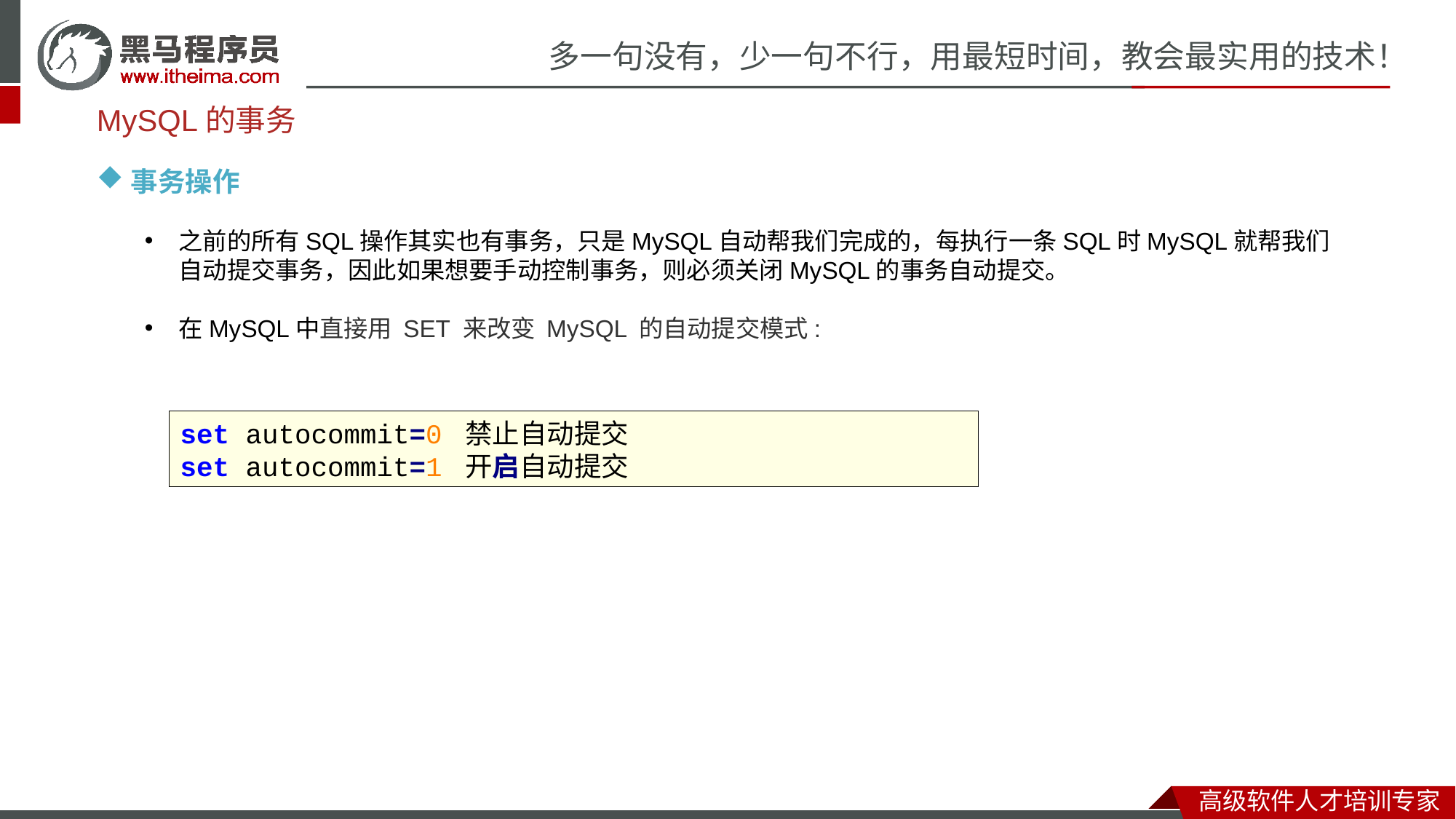

MySQL的事务
事务操作
之前的所有SQL操作其实也有事务，只是MySQL自动帮我们完成的，每执行一条SQL时MySQL就帮我们自动提交事务，因此如果想要手动控制事务，则必须关闭MySQL的事务自动提交。

在MySQL中直接用 SET 来改变 MySQL 的自动提交模式:

set autocommit=0 禁止自动提交
set autocommit=1 开启自动提交